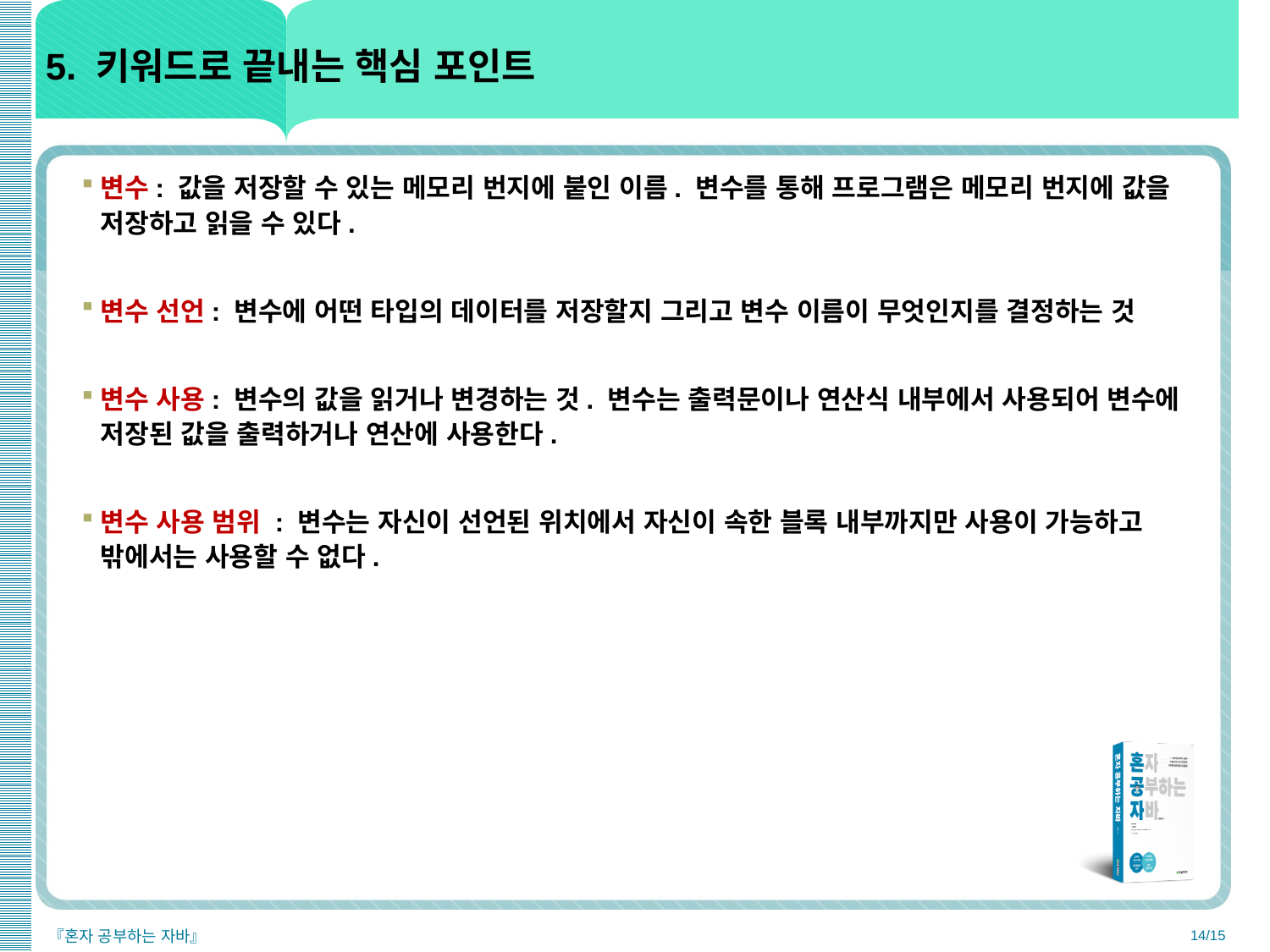

# 5. 키워드로 끝내는 핵심 포인트
변수: 값을 저장할 수 있는 메모리 번지에 붙인 이름. 변수를 통해 프로그램은 메모리 번지에 값을 저장하고 읽을 수 있다.

변수 선언: 변수에 어떤 타입의 데이터를 저장할지 그리고 변수 이름이 무엇인지를 결정하는 것

변수 사용: 변수의 값을 읽거나 변경하는 것. 변수는 출력문이나 연산식 내부에서 사용되어 변수에 저장된 값을 출력하거나 연산에 사용한다.

변수 사용 범위 : 변수는 자신이 선언된 위치에서 자신이 속한 블록 내부까지만 사용이 가능하고 밖에서는 사용할 수 없다.